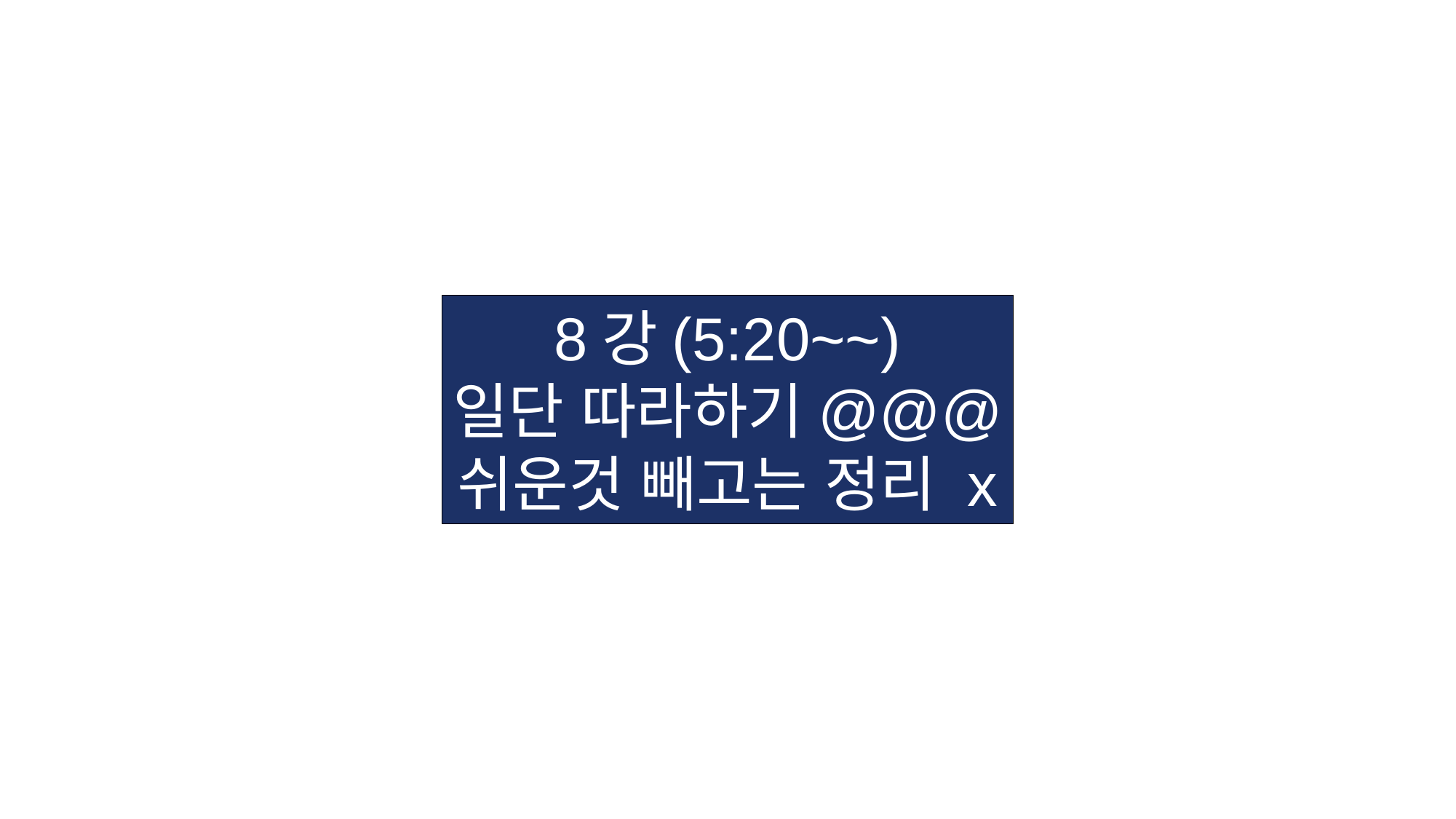

8강(5:20~~)
일단 따라하기@@@
쉬운것 빼고는 정리 x